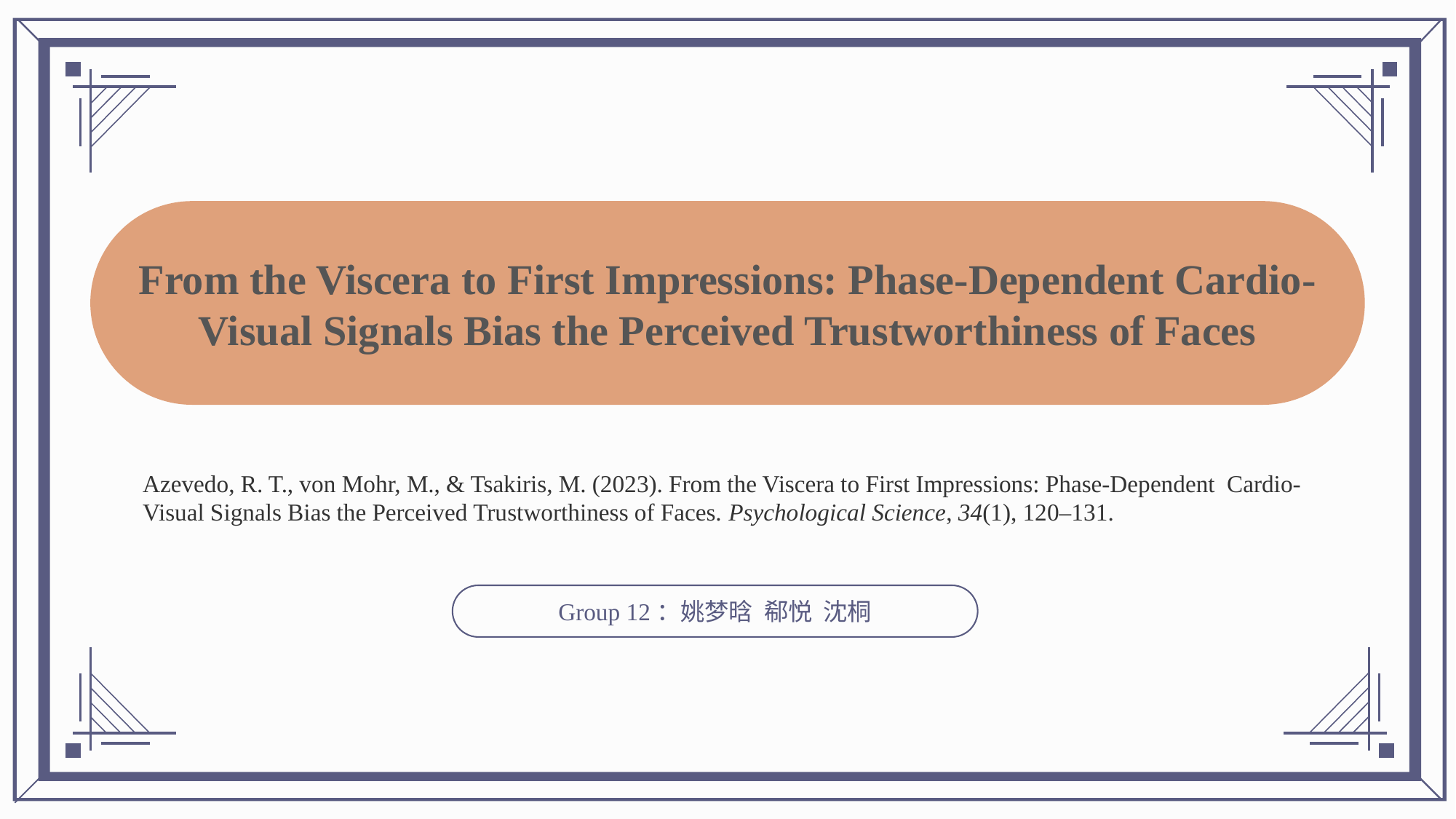

From the Viscera to First Impressions: Phase-Dependent Cardio-Visual Signals Bias the Perceived Trustworthiness of Faces
Azevedo, R. T., von Mohr, M., & Tsakiris, M. (2023). From the Viscera to First Impressions: Phase-Dependent  Cardio-	Visual Signals Bias the Perceived Trustworthiness of Faces. Psychological Science, 34(1), 120–131.
Group 12：姚梦晗  郗悦  沈桐